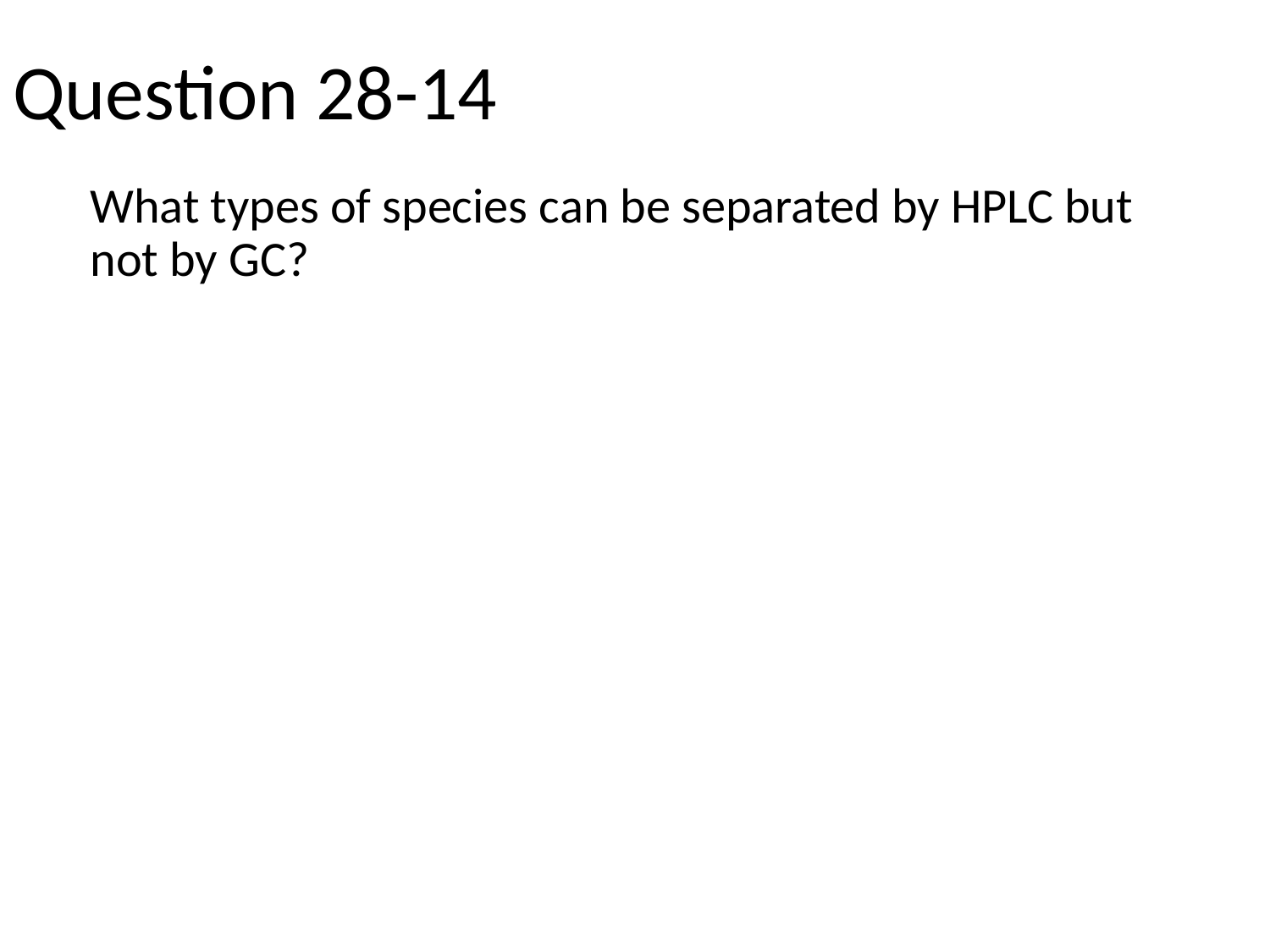

# Question 28-14
What types of species can be separated by HPLC but not by GC?

GC所分析的樣品只限於氣體和沸點較低的化合物，它們僅占有機物總數的20%。對於占有機物總數近80%的那些高沸點、熱穩定性差、分子量大的物質，目前主要採用HPLC進行分析。
HPLC 優點:
高速、高效、高靈敏度、高自動化
HPLC 缺點:
儀器設備費用昂貴，操作嚴格